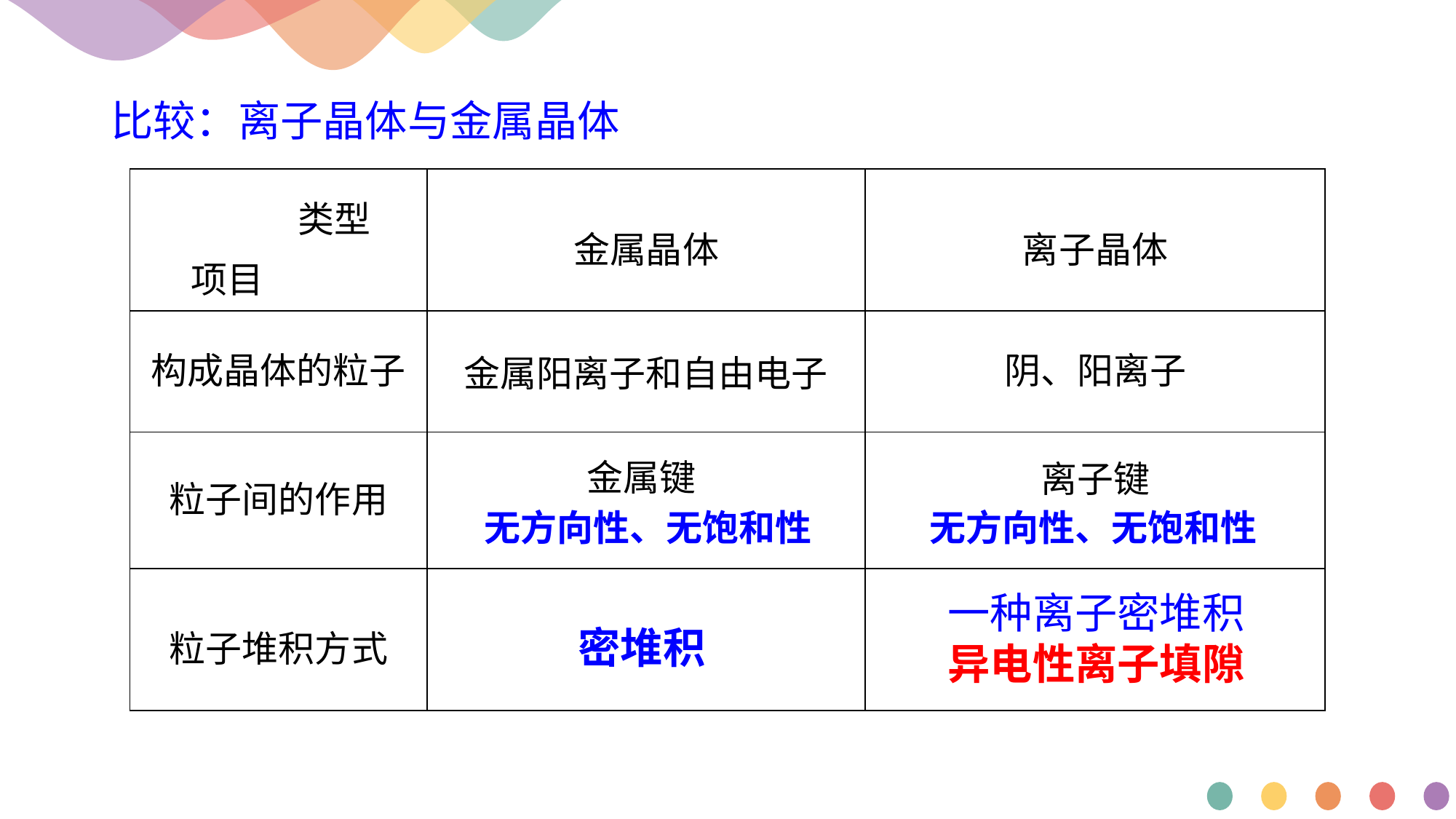

# 比较：离子晶体与金属晶体
| 类型 项目 | 金属晶体 | 离子晶体 |
| --- | --- | --- |
| 构成晶体的粒子 |  | 阴、阳离子 |
| 粒子间的作用 |  | 离子键 |
| 粒子堆积方式 |  |  |
金属阳离子和自由电子
金属键
无方向性、无饱和性
无方向性、无饱和性
一种离子密堆积
异电性离子填隙
密堆积